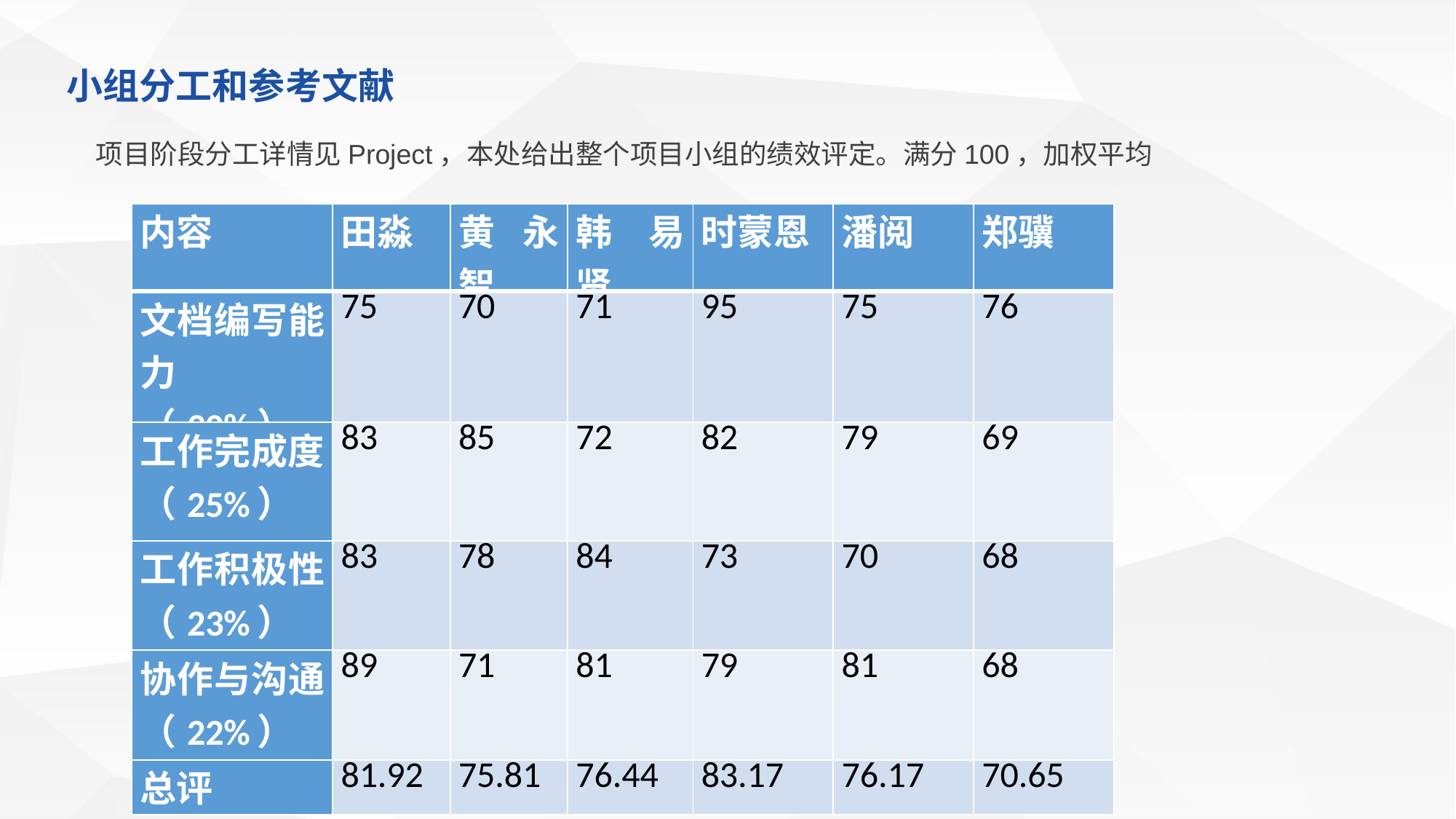

小组分工和参考文献
项目阶段分工详情见Project，本处给出整个项目小组的绩效评定。满分100，加权平均
| 内容 | 田淼 | 黄永智 | 韩易贤 | 时蒙恩 | 潘阅 | 郑骥 |
| --- | --- | --- | --- | --- | --- | --- |
| 文档编写能力（30%） | 75 | 70 | 71 | 95 | 75 | 76 |
| 工作完成度（25%） | 83 | 85 | 72 | 82 | 79 | 69 |
| 工作积极性（23%） | 83 | 78 | 84 | 73 | 70 | 68 |
| 协作与沟通（22%） | 89 | 71 | 81 | 79 | 81 | 68 |
| 总评 | 81.92 | 75.81 | 76.44 | 83.17 | 76.17 | 70.65 |